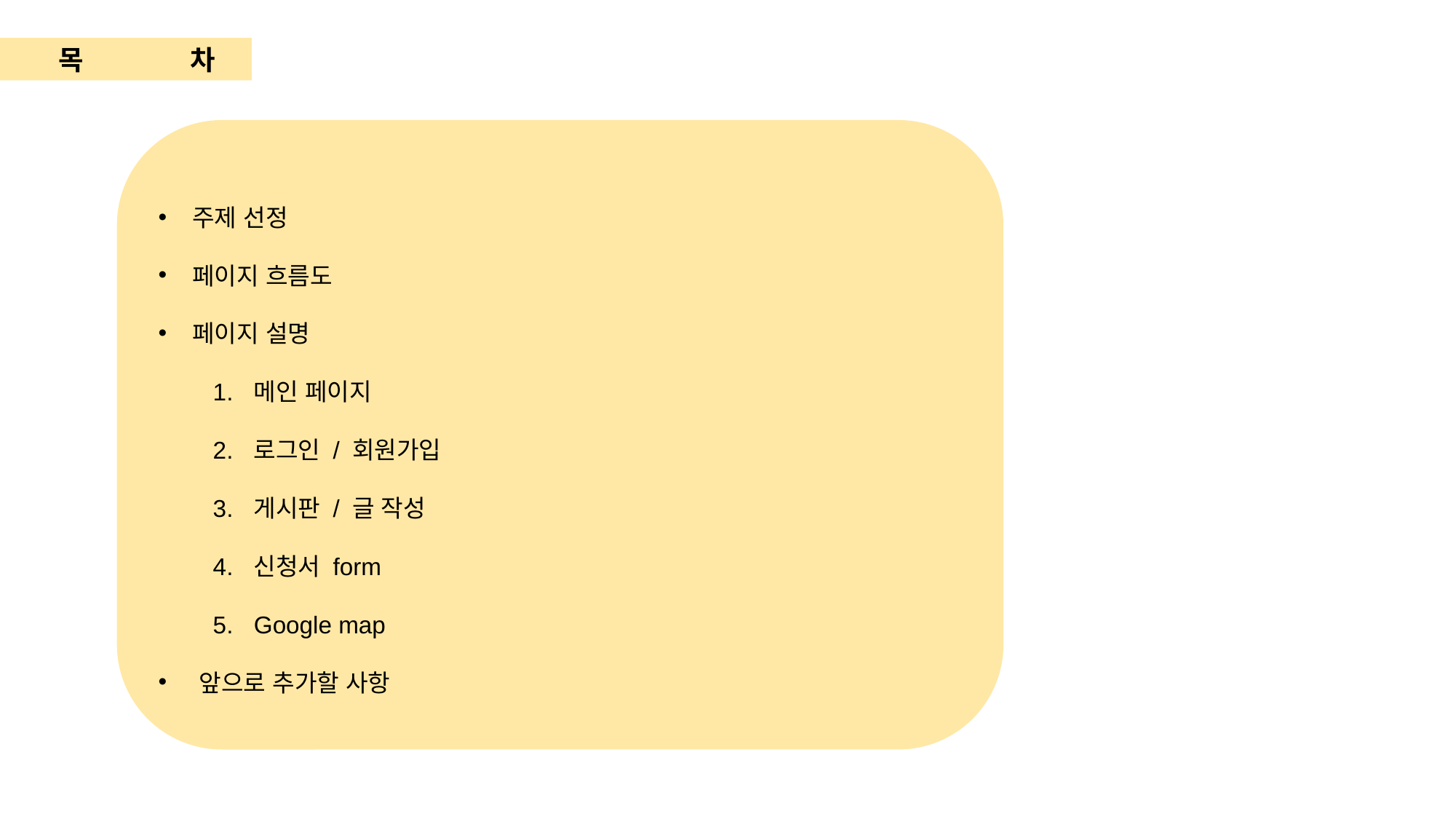

목              차
주제 선정
페이지 흐름도
페이지 설명
메인 페이지
로그인 / 회원가입
게시판 / 글 작성
신청서 form
Google map
앞으로 추가할 사항